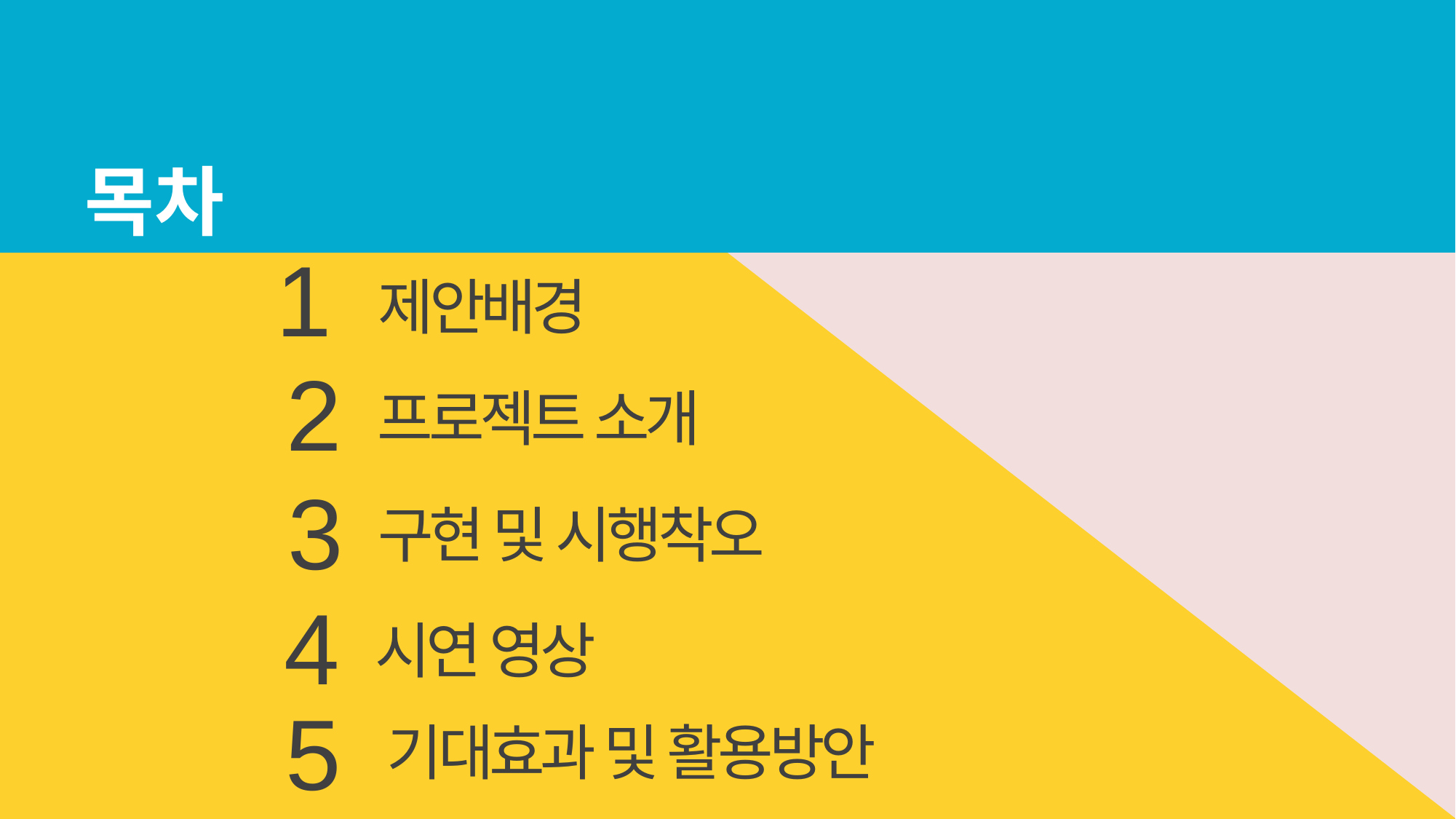

목차
1

제안배경
2
프로젝트 소개
3
구현 및 시행착오
4
시연 영상
5
기대효과 및 활용방안